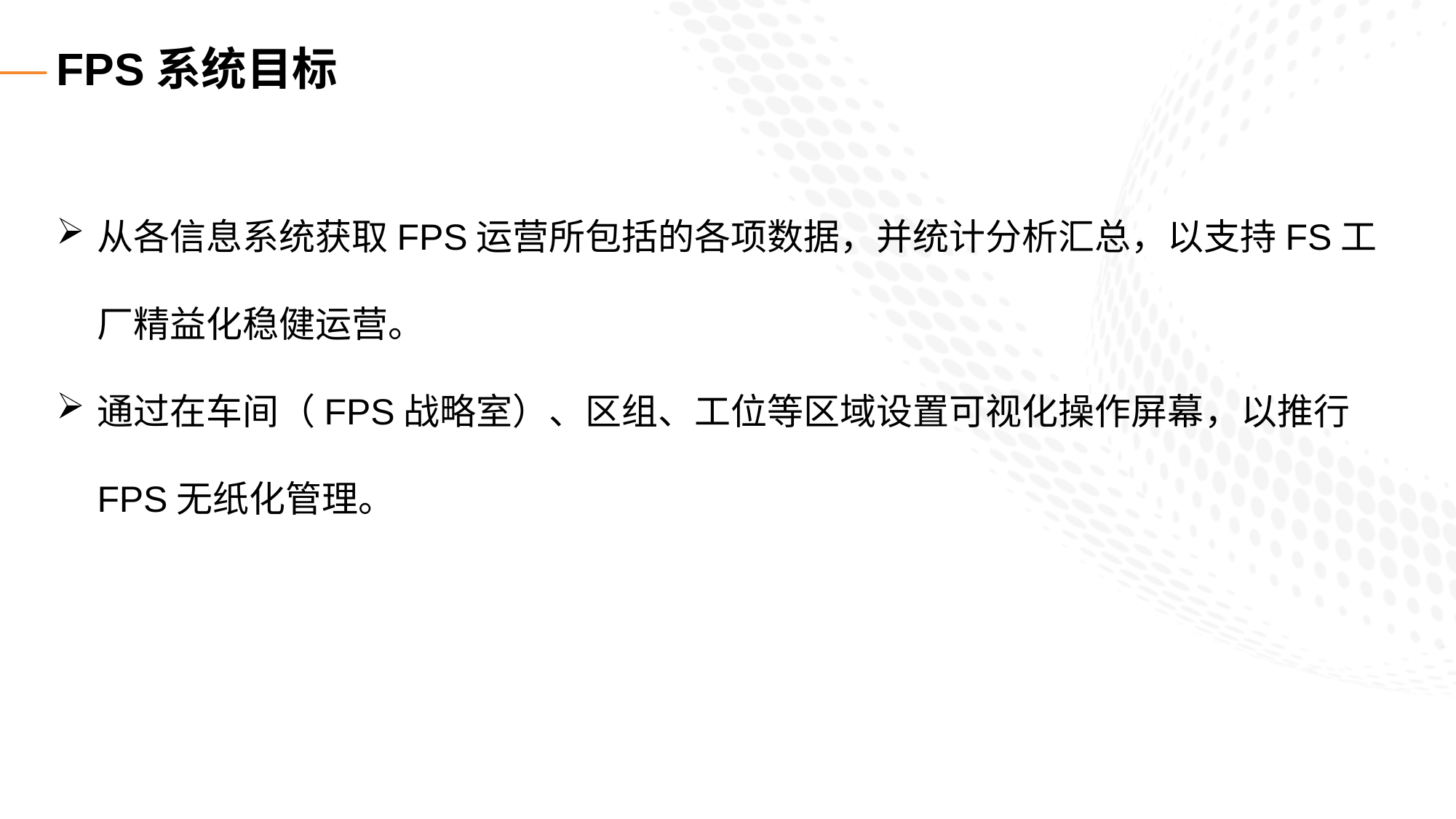

# FPS系统目标

从各信息系统获取FPS运营所包括的各项数据，并统计分析汇总，以支持FS工厂精益化稳健运营。
通过在车间（FPS战略室）、区组、工位等区域设置可视化操作屏幕，以推行FPS无纸化管理。